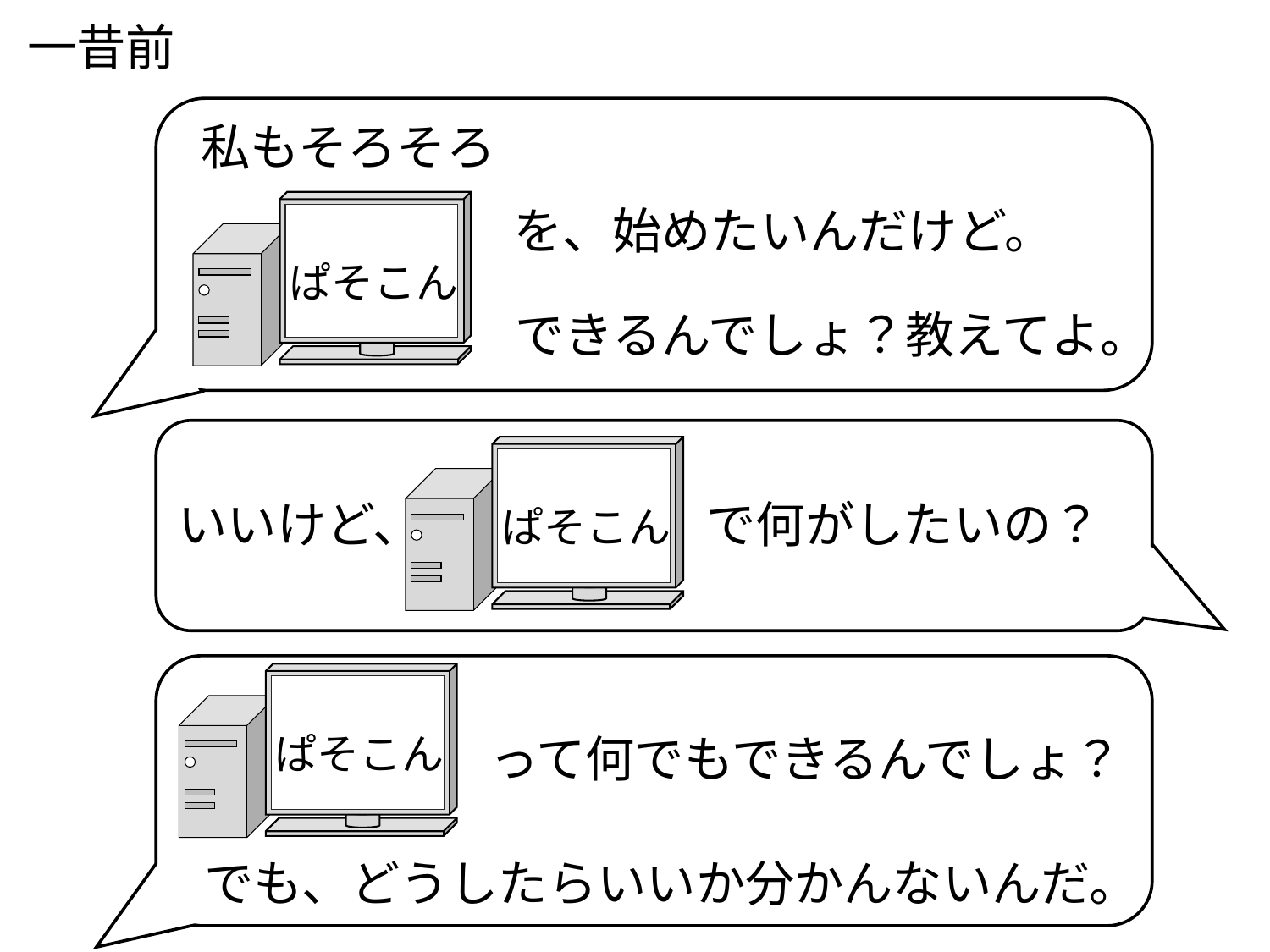

一昔前

私もそろそろ

を、始めたいんだけど。
ぱそこん
できるんでしょ？教えてよ。

いいけど、
で何がしたいの？
ぱそこん

ぱそこん
って何でもできるんでしょ？
でも、どうしたらいいか分かんないんだ。